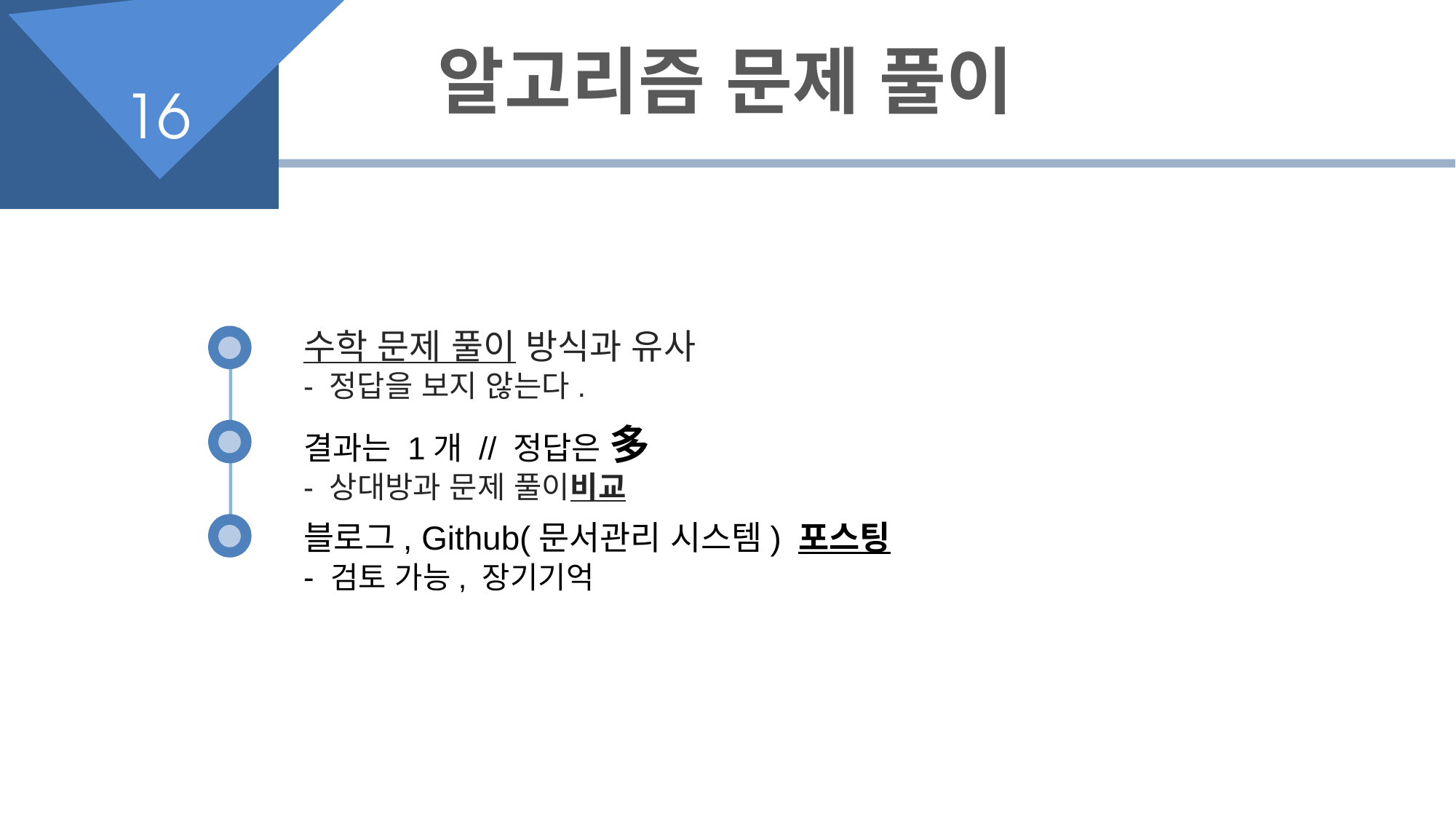

알고리즘 문제 풀이
16

수학 문제 풀이 방식과 유사
- 정답을 보지 않는다.

결과는 1개 // 정답은 多
- 상대방과 문제 풀이비교

블로그, Github(문서관리 시스템) 포스팅
- 검토 가능, 장기기억